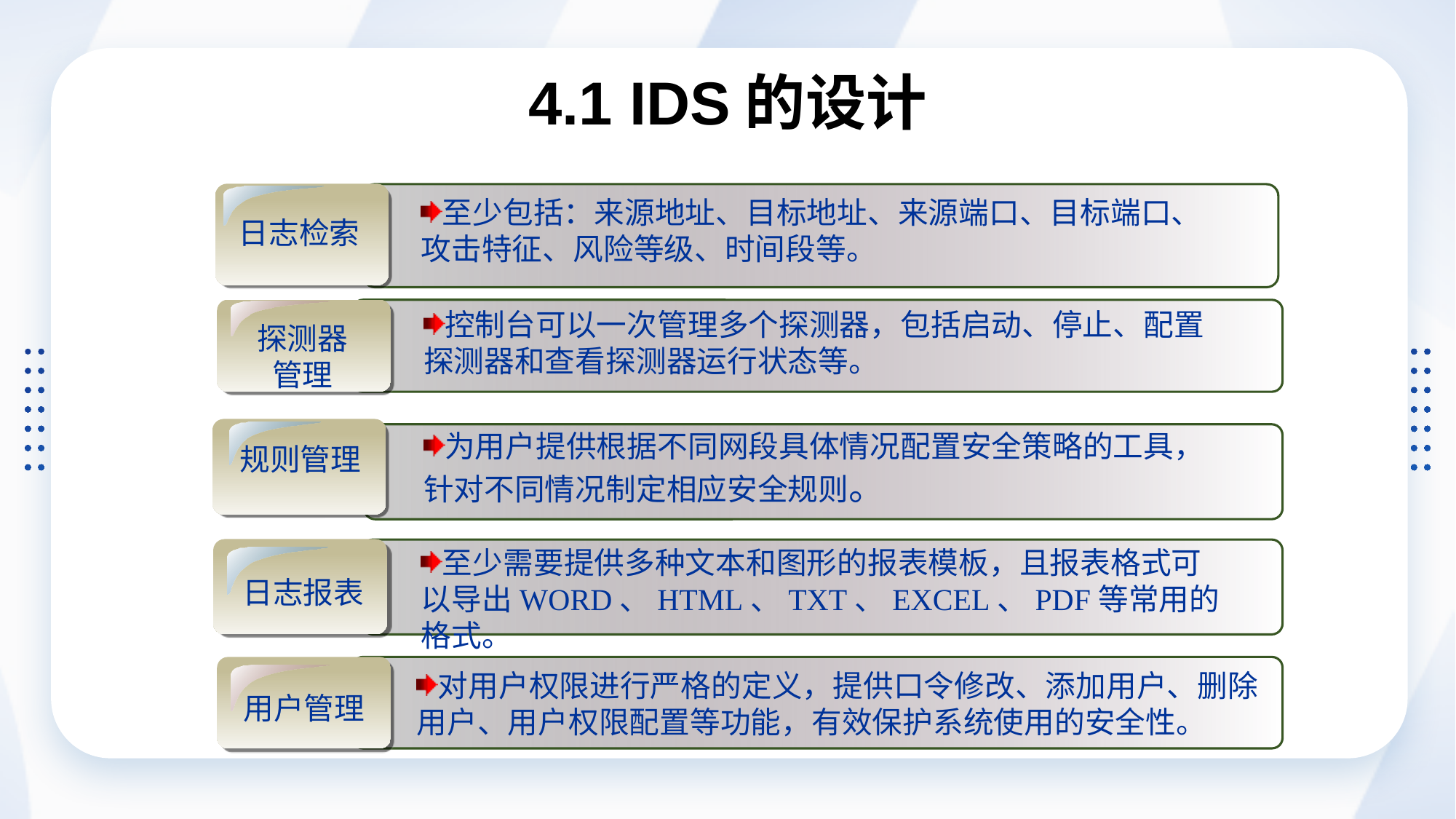

# 4.1 IDS的设计

至少包括：来源地址、目标地址、来源端口、目标端口、攻击特征、风险等级、时间段等。
日志检索

控制台可以一次管理多个探测器，包括启动、停止、配置探测器和查看探测器运行状态等。

探测器
管理

为用户提供根据不同网段具体情况配置安全策略的工具，针对不同情况制定相应安全规则。

规则管理
至少需要提供多种文本和图形的报表模板，且报表格式可以导出WORD、HTML、TXT、EXCEL、PDF等常用的格式。

日志报表

对用户权限进行严格的定义，提供口令修改、添加用户、删除用户、用户权限配置等功能，有效保护系统使用的安全性。

用户管理